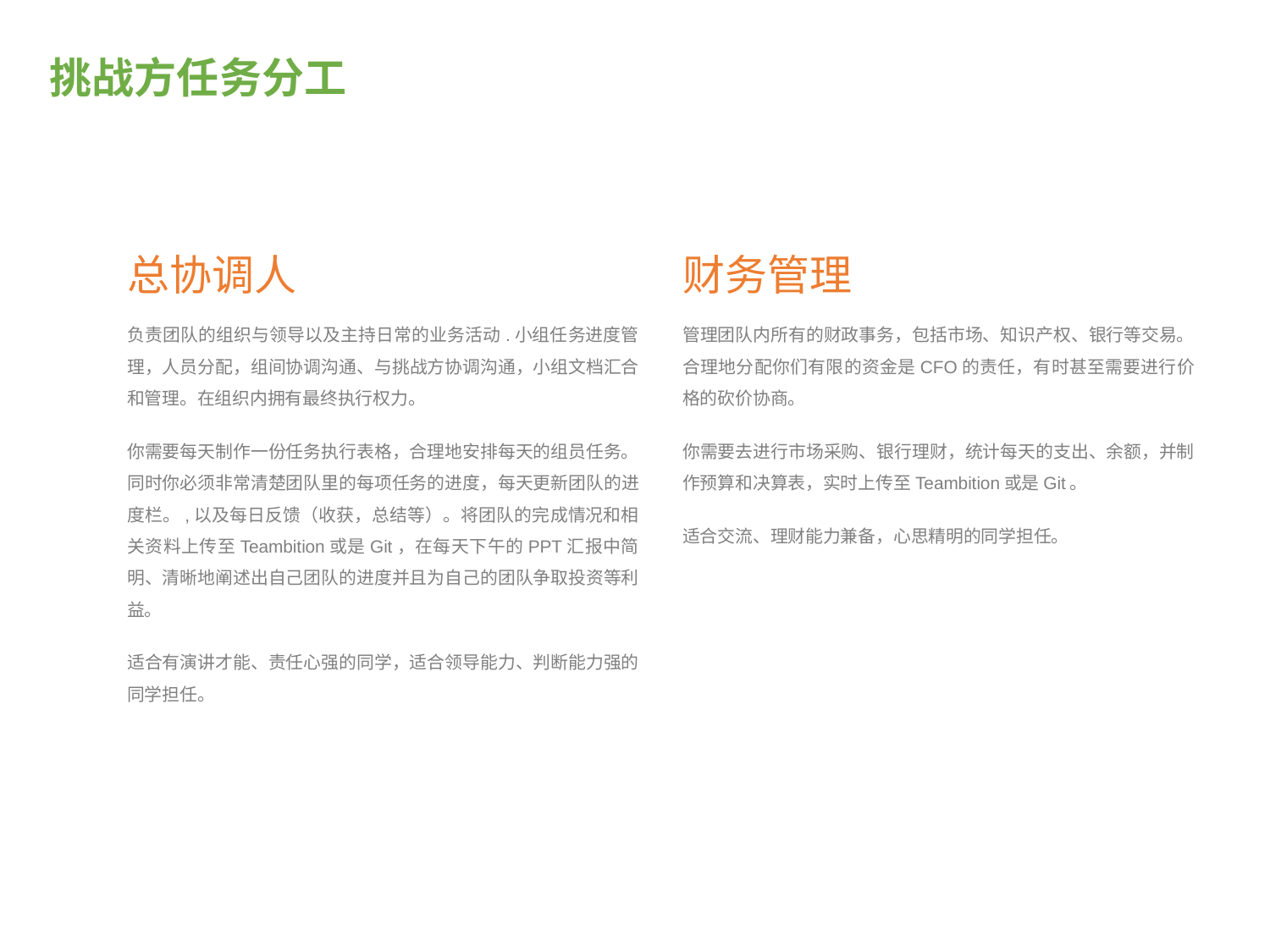

# 挑战方任务分工
总协调人
财务管理
负责团队的组织与领导以及主持日常的业务活动.小组任务进度管理，人员分配，组间协调沟通、与挑战方协调沟通，小组文档汇合和管理。在组织内拥有最终执行权力。
你需要每天制作一份任务执行表格，合理地安排每天的组员任务。同时你必须非常清楚团队里的每项任务的进度，每天更新团队的进度栏。,以及每日反馈（收获，总结等）。将团队的完成情况和相关资料上传至Teambition或是Git，在每天下午的PPT汇报中简明、清晰地阐述出自己团队的进度并且为自己的团队争取投资等利益。
适合有演讲才能、责任心强的同学，适合领导能力、判断能力强的同学担任。

管理团队内所有的财政事务，包括市场、知识产权、银行等交易。合理地分配你们有限的资金是CFO的责任，有时甚至需要进行价格的砍价协商。
你需要去进行市场采购、银行理财，统计每天的支出、余额，并制作预算和决算表，实时上传至Teambition或是Git。
适合交流、理财能力兼备，心思精明的同学担任。